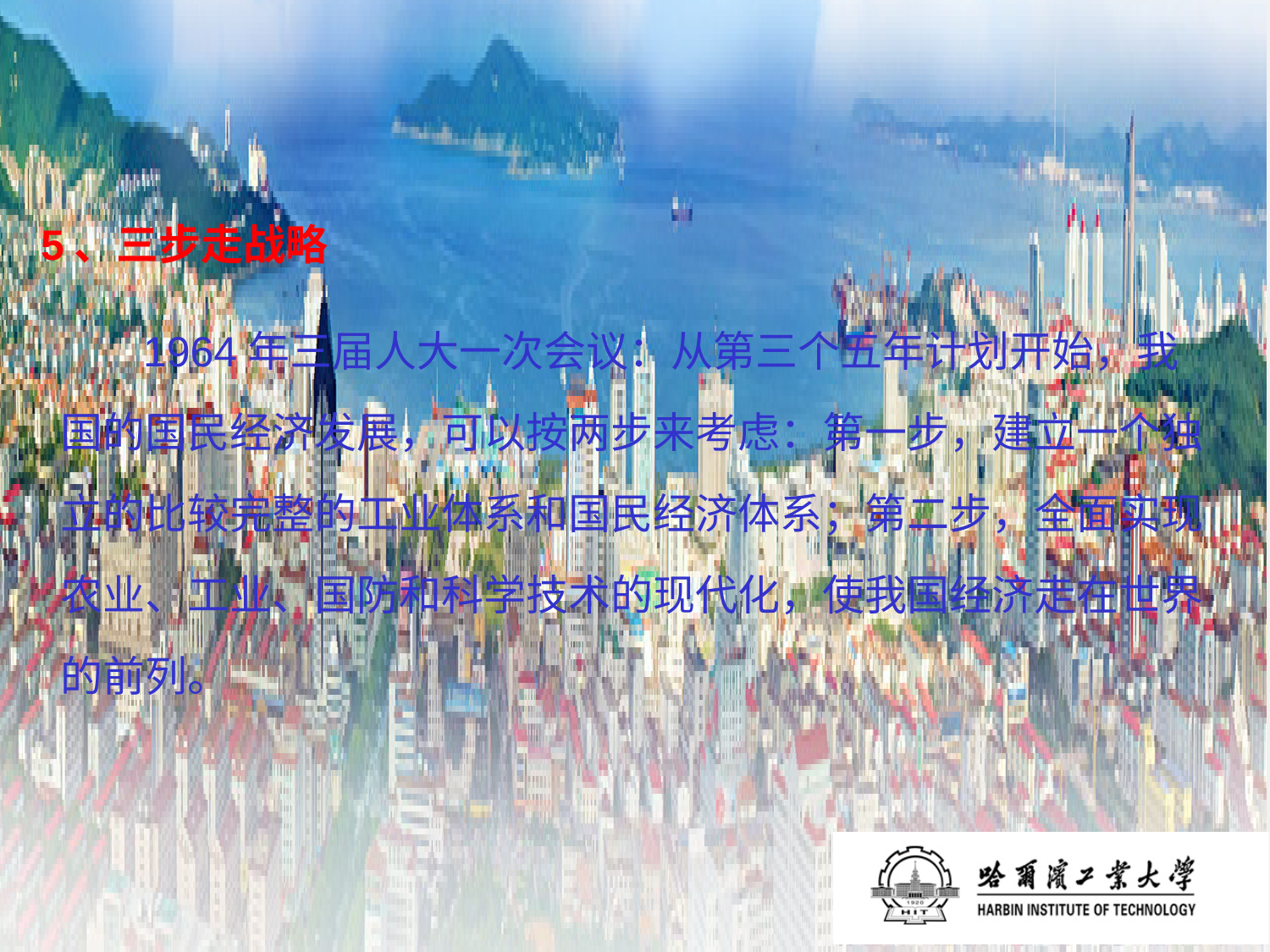

# 5、三步走战略
       1964年三届人大一次会议：从第三个五年计划开始，我国的国民经济发展，可以按两步来考虑：第一步，建立一个独立的比较完整的工业体系和国民经济体系；第二步，全面实现农业、工业、国防和科学技术的现代化，使我国经济走在世界的前列。